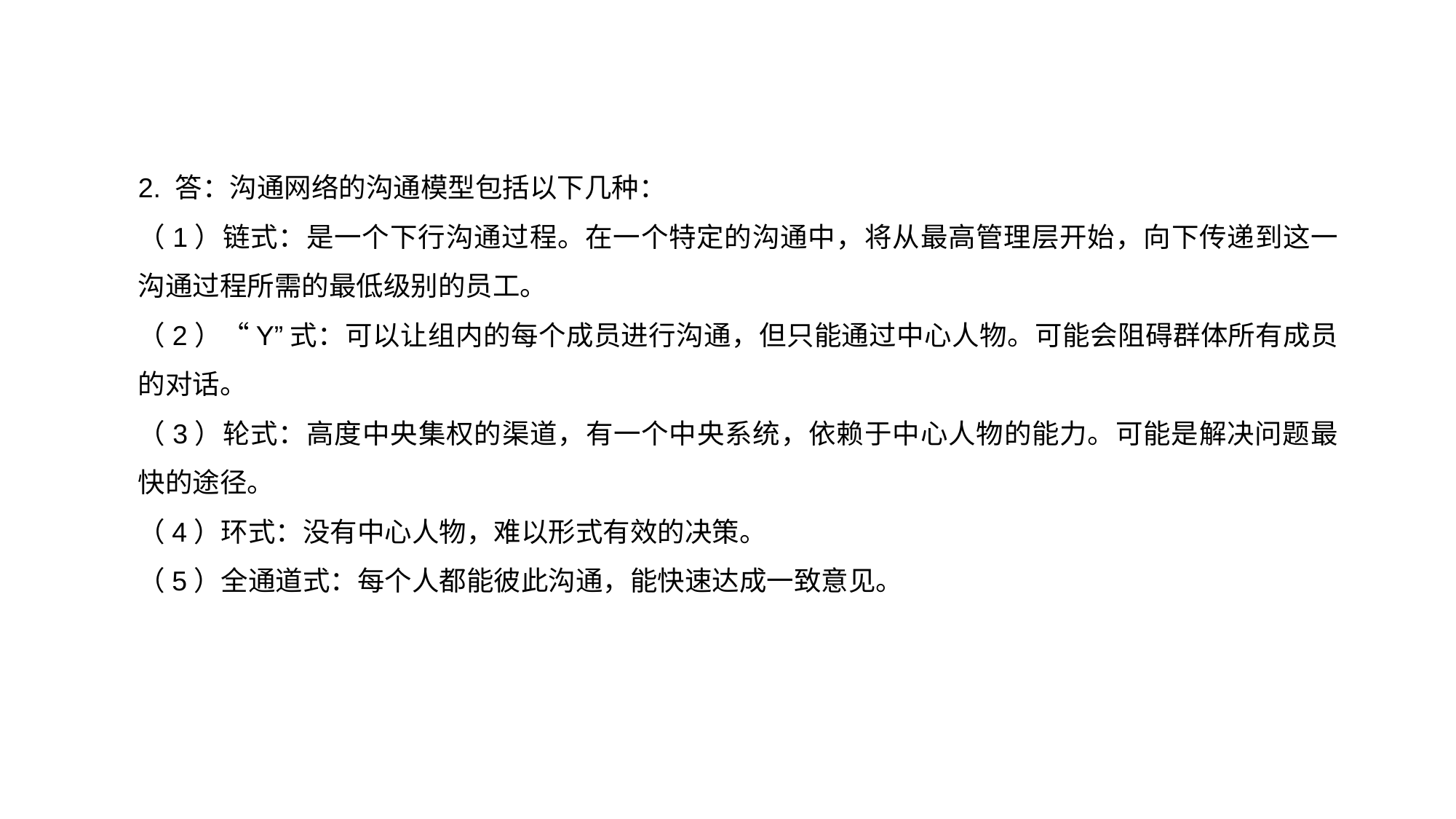

2. 答：沟通网络的沟通模型包括以下几种：
（1）链式：是一个下行沟通过程。在一个特定的沟通中，将从最高管理层开始，向下传递到这一沟通过程所需的最低级别的员工。
（2）“Y”式：可以让组内的每个成员进行沟通，但只能通过中心人物。可能会阻碍群体所有成员的对话。
（3）轮式：高度中央集权的渠道，有一个中央系统，依赖于中心人物的能力。可能是解决问题最快的途径。
（4）环式：没有中心人物，难以形式有效的决策。
（5）全通道式：每个人都能彼此沟通，能快速达成一致意见。